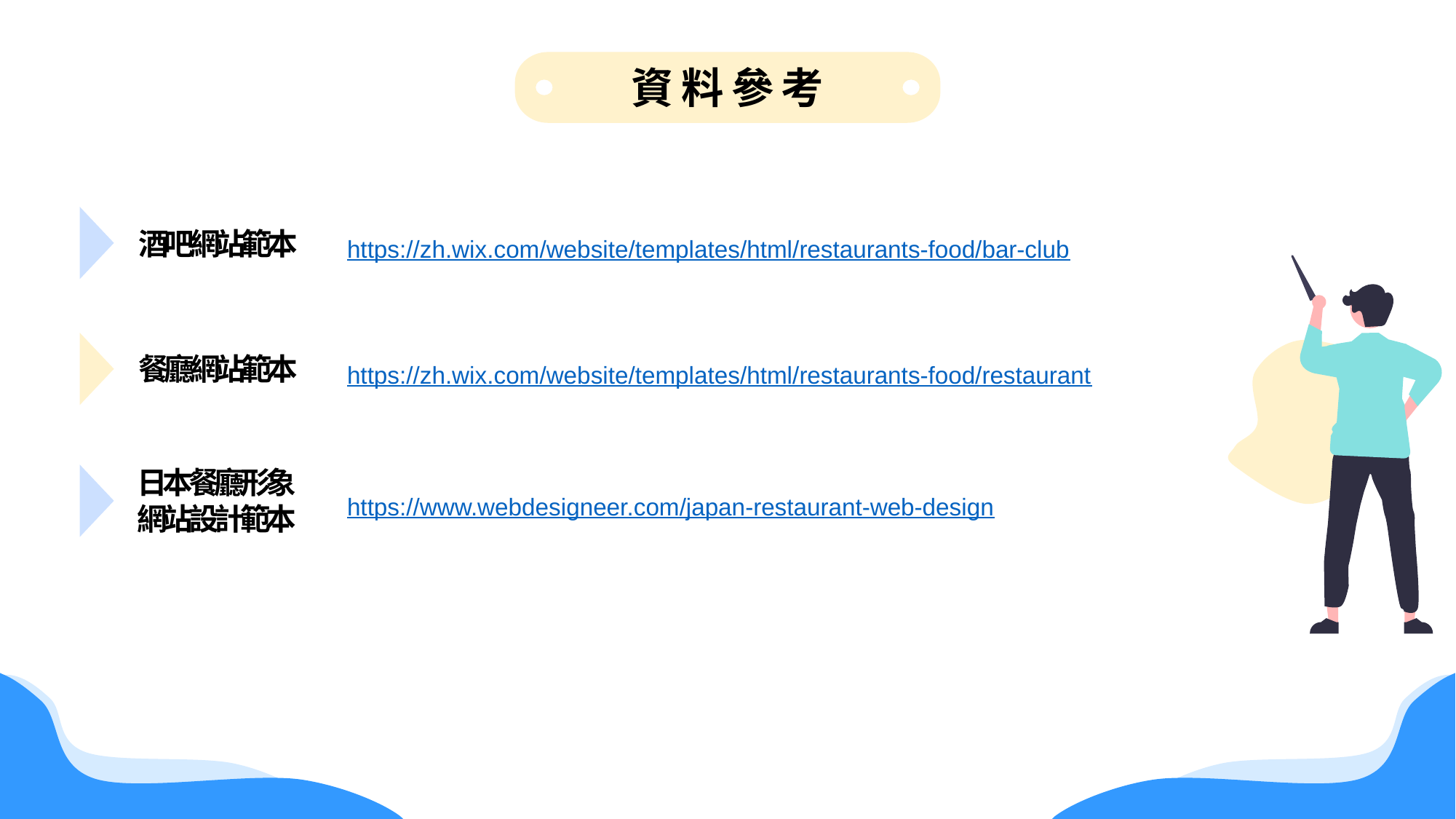

資料參考
https://zh.wix.com/website/templates/html/restaurants-food/bar-club
酒吧網站範本

https://zh.wix.com/website/templates/html/restaurants-food/restaurant
餐廳網站範本

日本餐廳形象
網站設計範本
https://www.webdesigneer.com/japan-restaurant-web-design